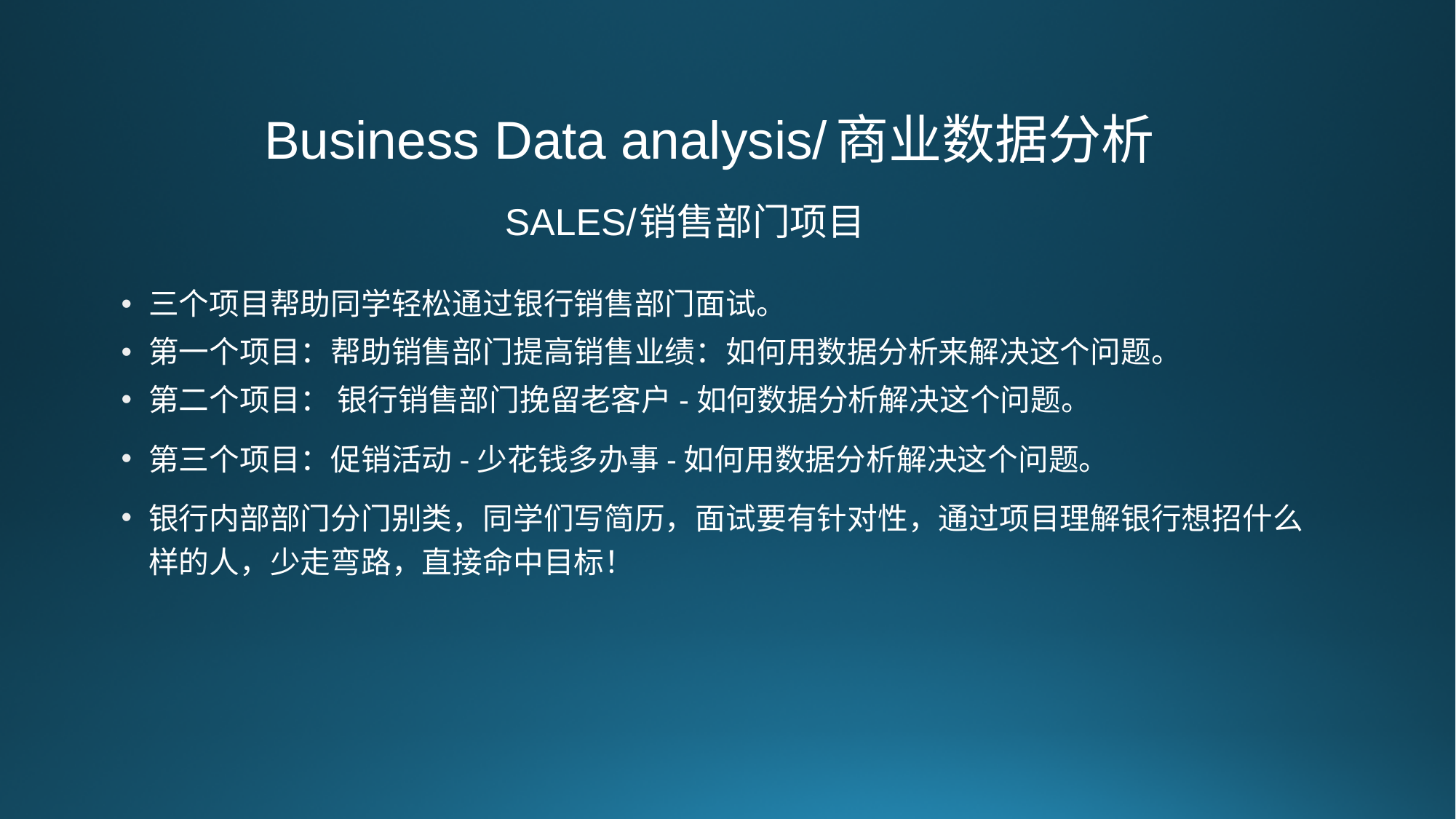

# Business Data analysis/商业数据分析
Sales/销售部门项目
三个项目帮助同学轻松通过银行销售部门面试。
第一个项目：帮助销售部门提高销售业绩：如何用数据分析来解决这个问题。
第二个项目： 银行销售部门挽留老客户-如何数据分析解决这个问题。
第三个项目：促销活动-少花钱多办事-如何用数据分析解决这个问题。
银行内部部门分门别类，同学们写简历，面试要有针对性，通过项目理解银行想招什么样的人，少走弯路，直接命中目标！